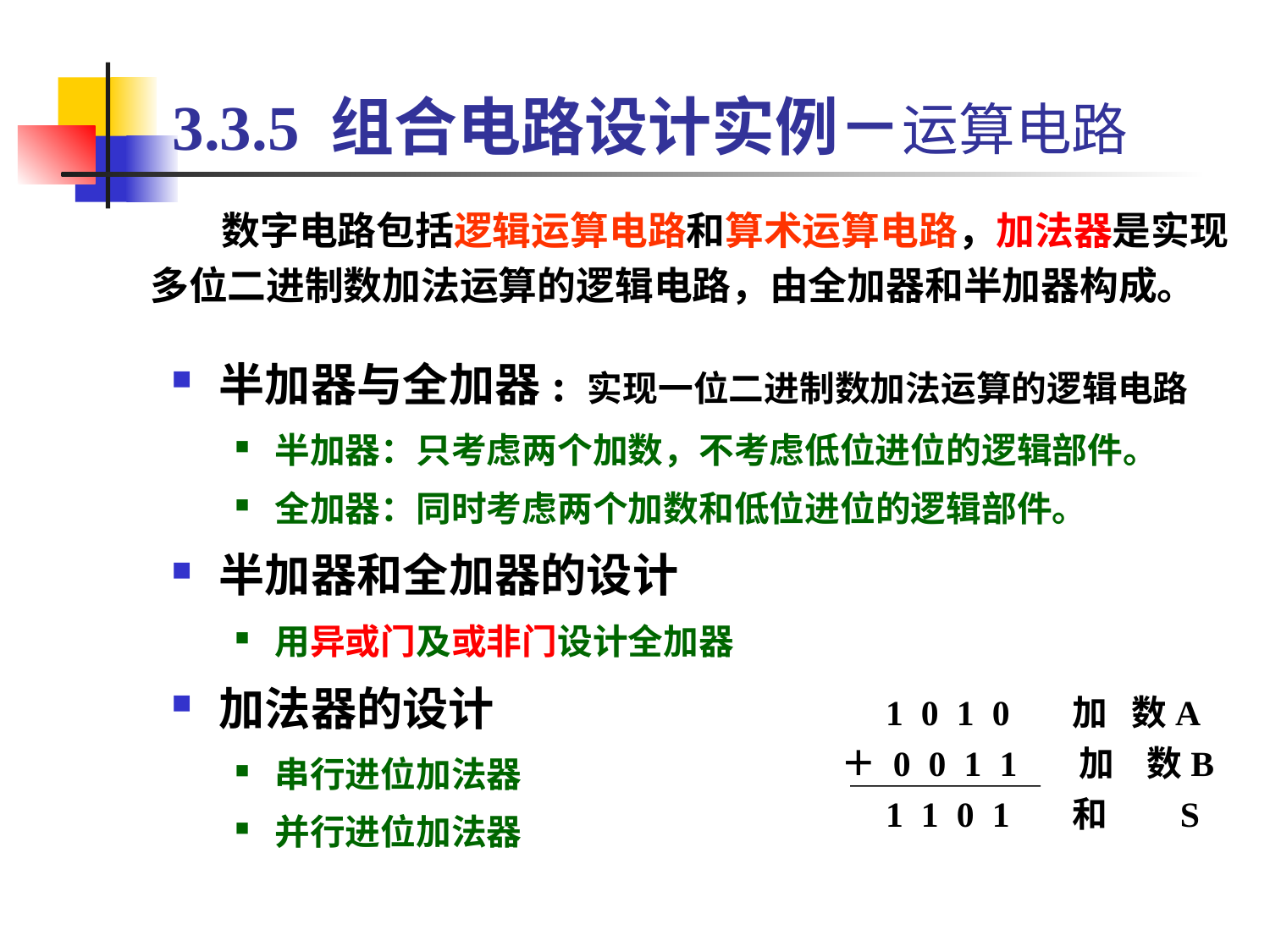

3.3.5 组合电路设计实例－运算电路
       数字电路包括逻辑运算电路和算术运算电路，加法器是实现多位二进制数加法运算的逻辑电路，由全加器和半加器构成。
半加器与全加器: 实现一位二进制数加法运算的逻辑电路
半加器：只考虑两个加数，不考虑低位进位的逻辑部件。
全加器：同时考虑两个加数和低位进位的逻辑部件。
半加器和全加器的设计
用异或门及或非门设计全加器
加法器的设计
串行进位加法器
并行进位加法器
     1  0  1  0      加   数A
＋ 0  0  1  1      加    数B
     1  1  0  1      和        S